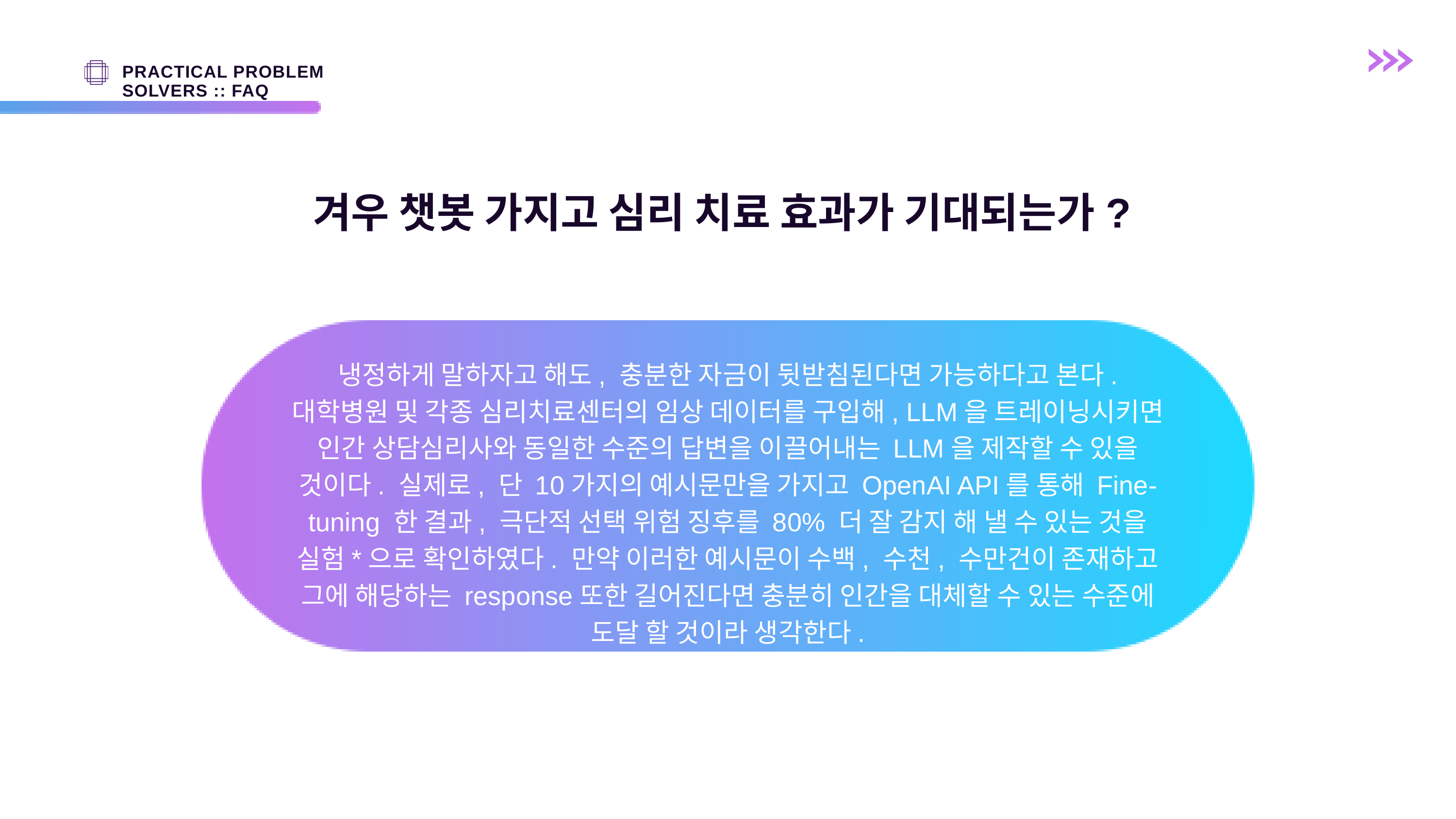

PRACTICAL PROBLEM SOLVERS :: FAQ

겨우 챗봇 가지고 심리 치료 효과가 기대되는가?

냉정하게 말하자고 해도, 충분한 자금이 뒷받침된다면 가능하다고 본다.
대학병원 및 각종 심리치료센터의 임상 데이터를 구입해, LLM을 트레이닝시키면 인간 상담심리사와 동일한 수준의 답변을 이끌어내는 LLM을 제작할 수 있을 것이다. 실제로, 단 10가지의 예시문만을 가지고 OpenAI API를 통해 Fine-tuning 한 결과, 극단적 선택 위험 징후를 80% 더 잘 감지 해 낼 수 있는 것을 실험*으로 확인하였다. 만약 이러한 예시문이 수백, 수천, 수만건이 존재하고 그에 해당하는 response또한 길어진다면 충분히 인간을 대체할 수 있는 수준에 도달 할 것이라 생각한다.